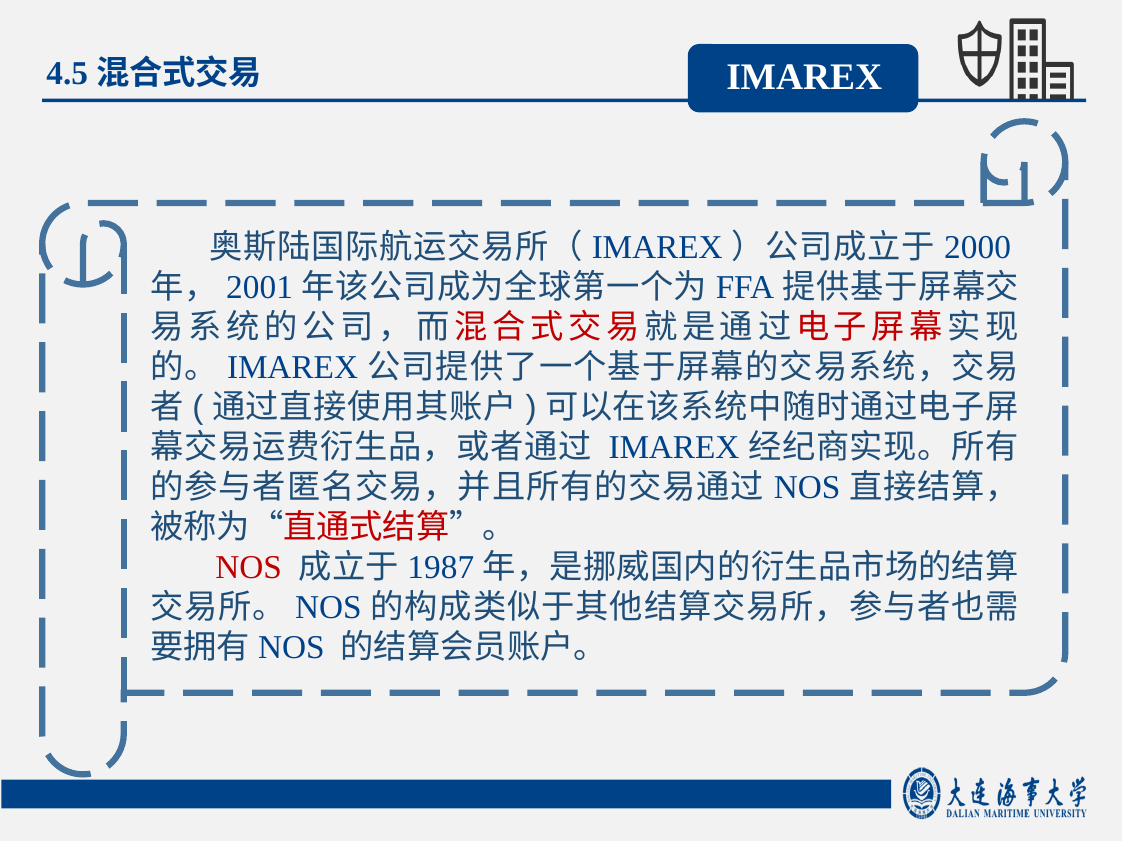

IMAREX
4.5混合式交易

      奥斯陆国际航运交易所（IMAREX）公司成立于2000年，2001年该公司成为全球第一个为FFA提供基于屏幕交易系统的公司，而混合式交易就是通过电子屏幕实现的。IMAREX公司提供了一个基于屏幕的交易系统，交易者(通过直接使用其账户)可以在该系统中随时通过电子屏幕交易运费衍生品，或者通过 IMAREX经纪商实现。所有的参与者匿名交易，并且所有的交易通过NOS直接结算，被称为“直通式结算”。
       NOS 成立于1987年，是挪威国内的衍生品市场的结算交易所。NOS的构成类似于其他结算交易所，参与者也需要拥有NOS 的结算会员账户。